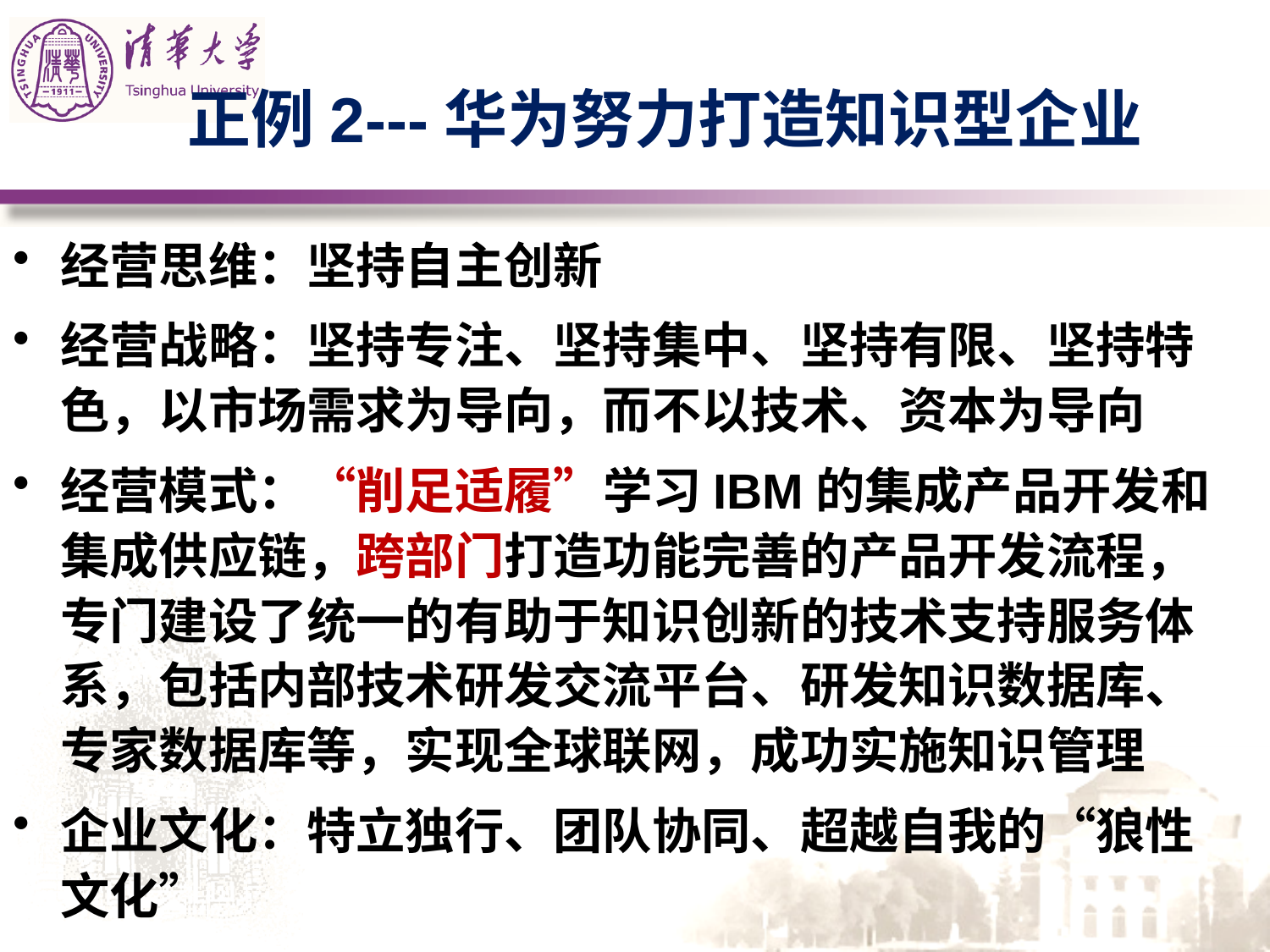

# 正例2---华为努力打造知识型企业
经营思维：坚持自主创新
经营战略：坚持专注、坚持集中、坚持有限、坚持特色，以市场需求为导向，而不以技术、资本为导向
经营模式：“削足适履”学习IBM的集成产品开发和集成供应链，跨部门打造功能完善的产品开发流程，专门建设了统一的有助于知识创新的技术支持服务体系，包括内部技术研发交流平台、研发知识数据库、专家数据库等，实现全球联网，成功实施知识管理
企业文化：特立独行、团队协同、超越自我的“狼性文化”